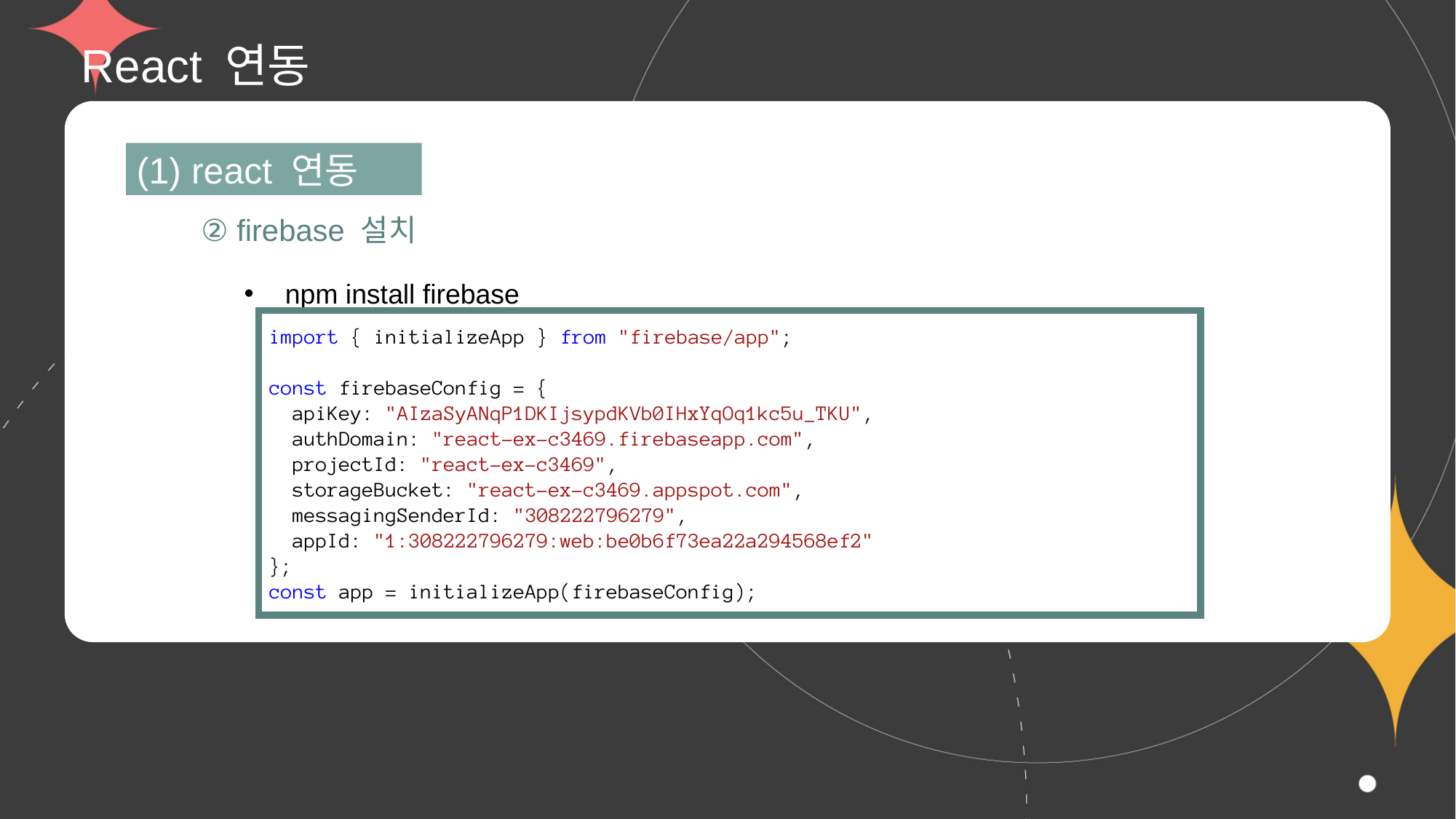

React 연동
(1) react 연동
② firebase 설치
npm install firebase
import { initializeApp } from "firebase/app";

const firebaseConfig = {
  apiKey: "AIzaSyANqP1DKIjsypdKVb0IHxYqOq1kc5u_TKU",
  authDomain: "react-ex-c3469.firebaseapp.com",
  projectId: "react-ex-c3469",
  storageBucket: "react-ex-c3469.appspot.com",
  messagingSenderId: "308222796279",
  appId: "1:308222796279:web:be0b6f73ea22a294568ef2"
};
const app = initializeApp(firebaseConfig);